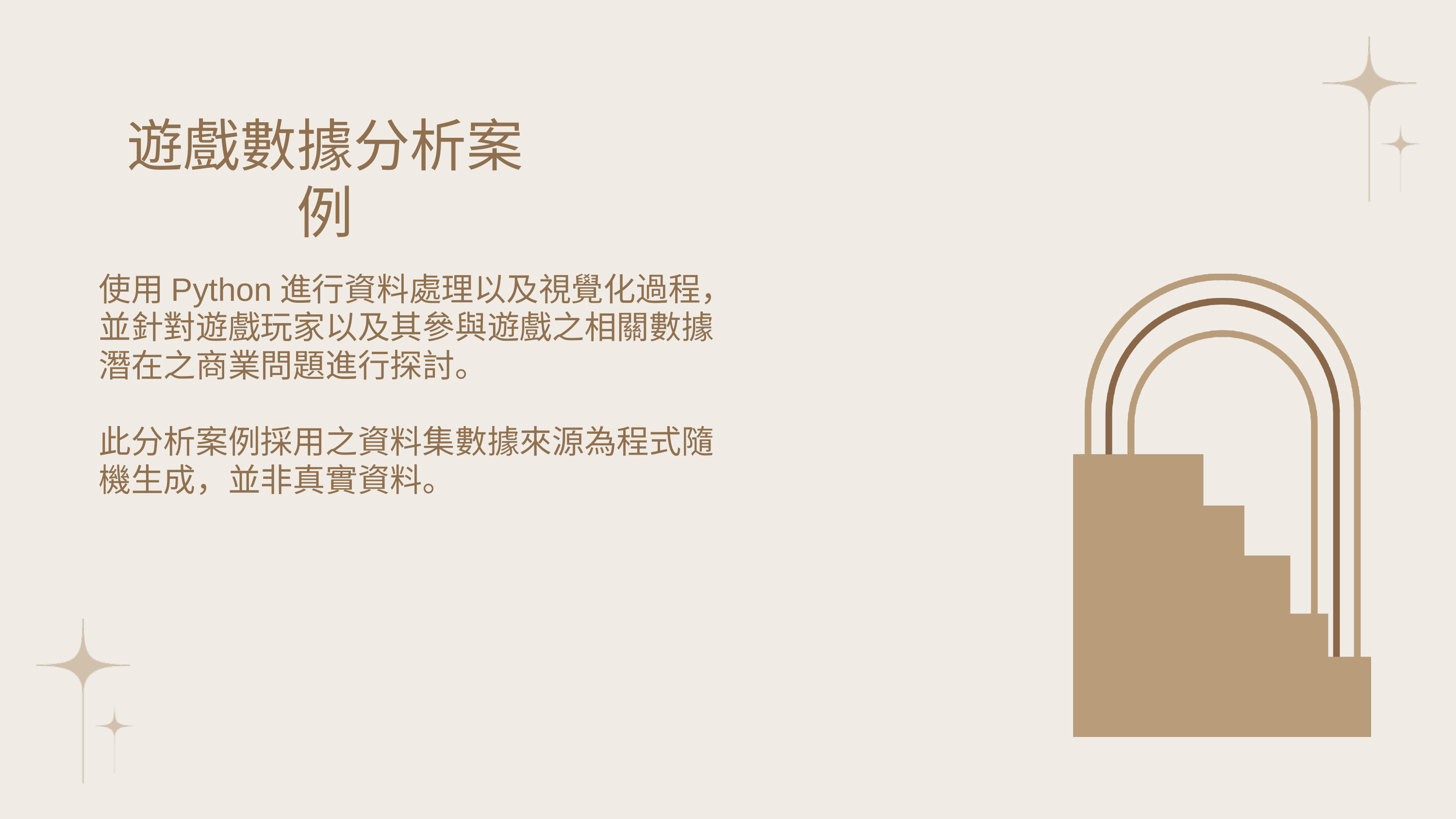

遊戲數據分析案例
使用Python進行資料處理以及視覺化過程，並針對遊戲玩家以及其參與遊戲之相關數據潛在之商業問題進行探討。

此分析案例採用之資料集數據來源為程式隨機生成，並非真實資料。